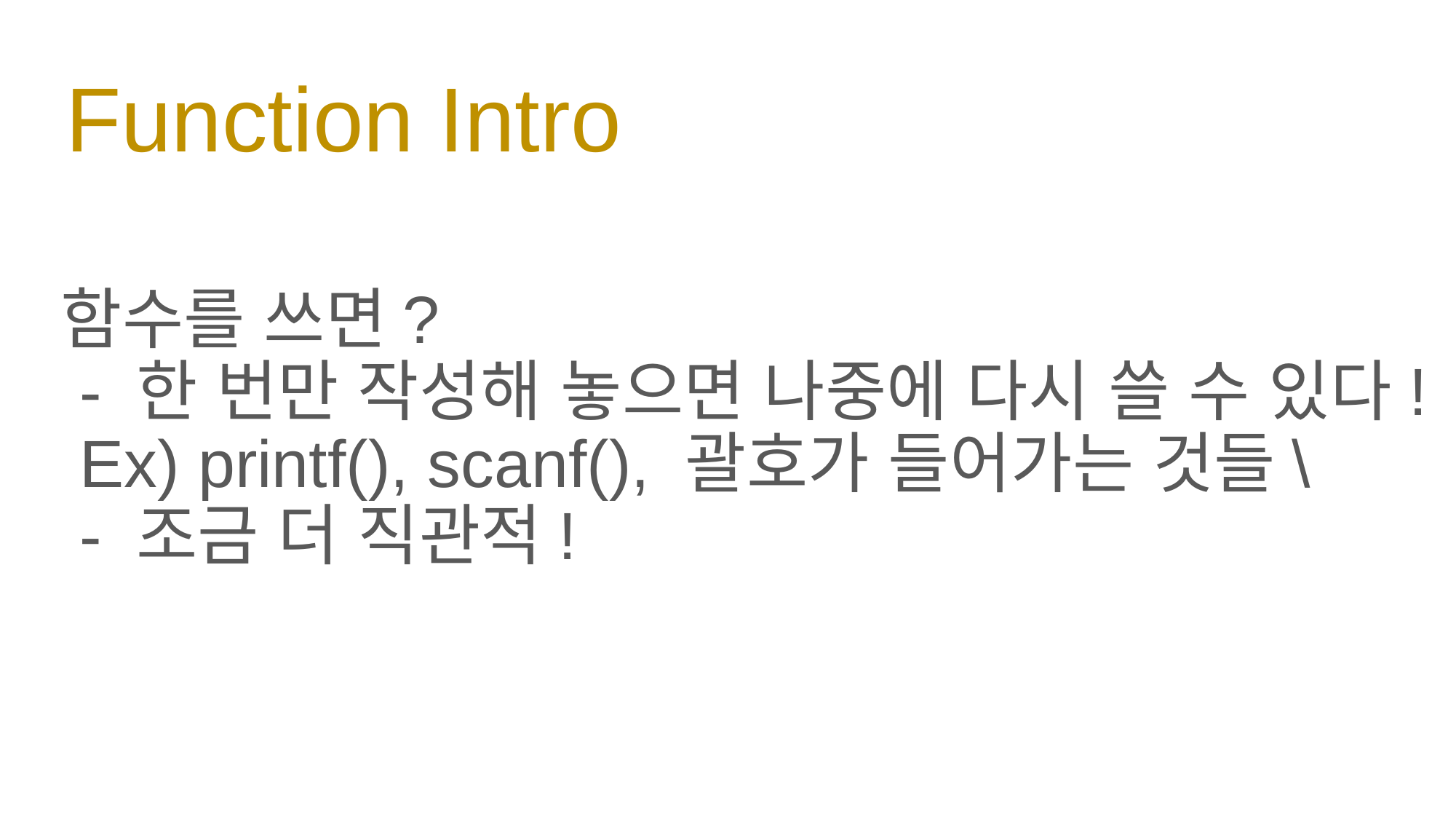

# Function Intro
함수를 쓰면?
 - 한 번만 작성해 놓으면 나중에 다시 쓸 수 있다!
 Ex) printf(), scanf(), 괄호가 들어가는 것들\
 - 조금 더 직관적!